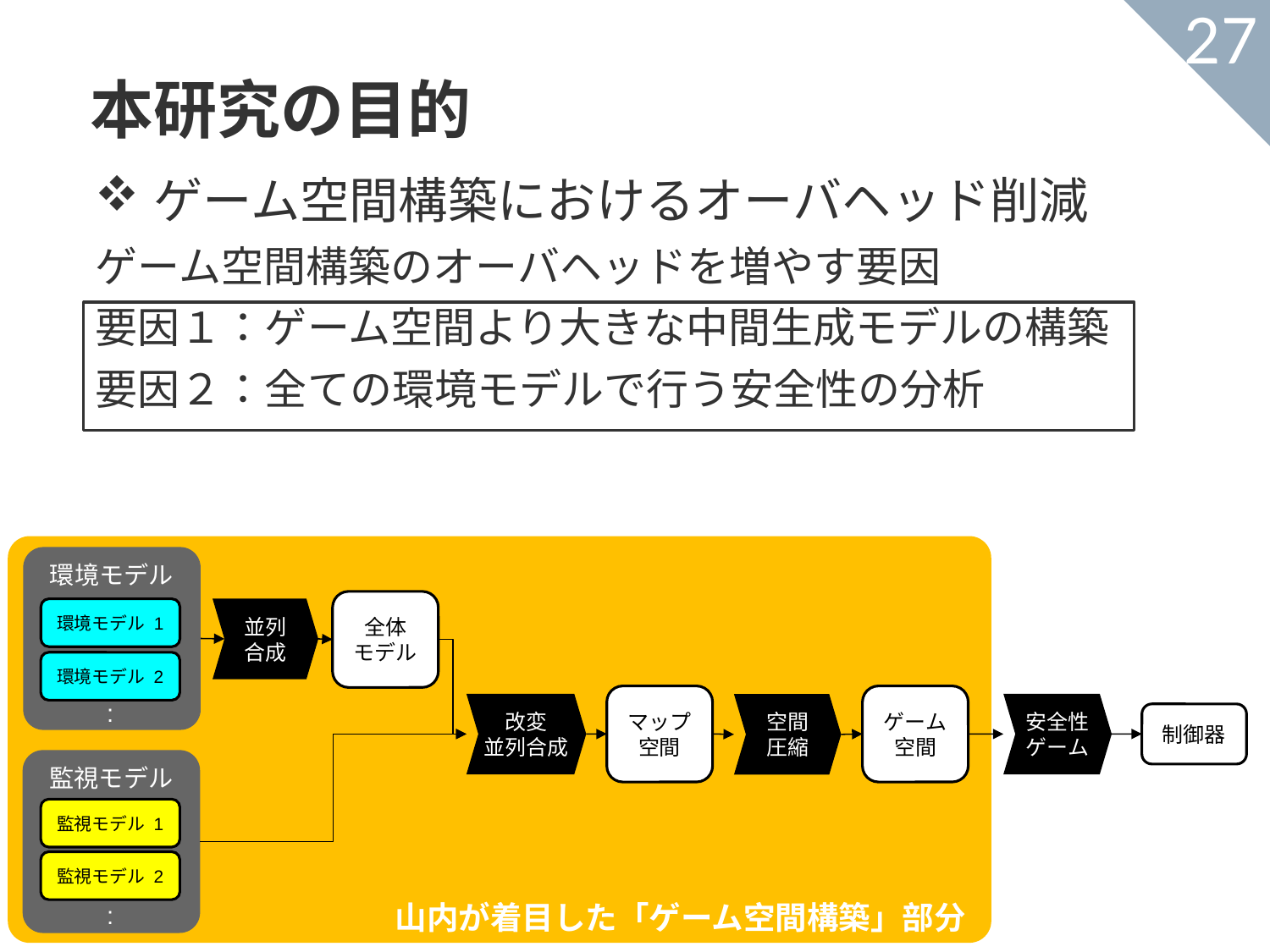

本研究の目的
27

ゲーム空間構築におけるオーバヘッド削減
ゲーム空間構築のオーバヘッドを増やす要因
要因１：ゲーム空間より大きな中間生成モデルの構築
要因２：全ての環境モデルで行う安全性の分析

環境モデル
全体
モデル
並列
合成
環境モデル 1

環境モデル 2
マップ空間
ゲーム空間
:
改変
並列合成
安全性
ゲーム
空間
圧縮
制御器
監視モデル
監視モデル 1
監視モデル 2
山内が着目した「ゲーム空間構築」部分
: